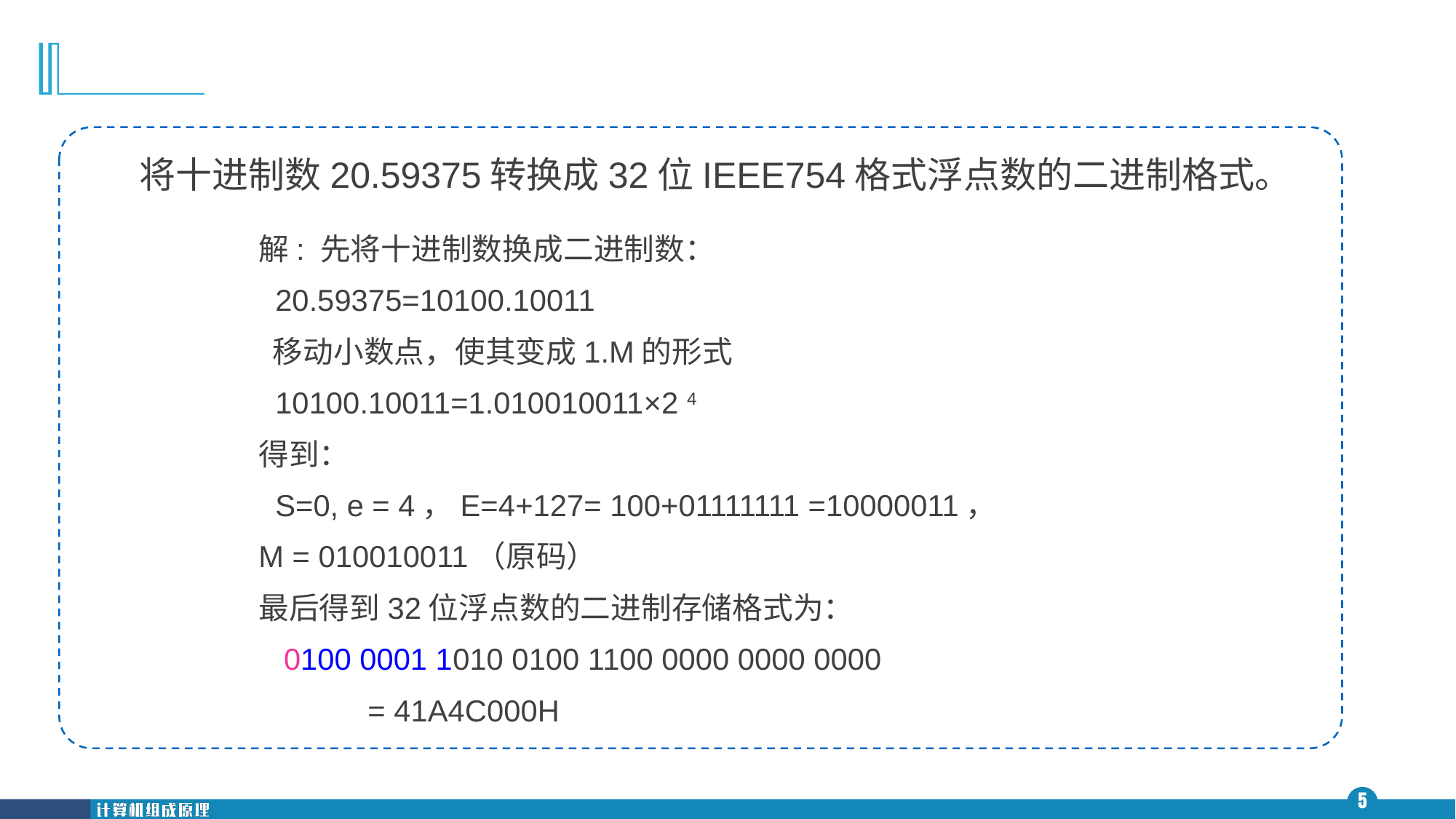

#
将十进制数20.59375转换成32位IEEE754格式浮点数的二进制格式。

解: 先将十进制数换成二进制数：
  20.59375=10100.10011
 移动小数点，使其变成1.M的形式
  10100.10011=1.010010011×2 4
得到：
  S=0, e = 4，E=4+127= 100+01111111 =10000011，
M = 010010011（原码）
最后得到32位浮点数的二进制存储格式为：
   0100 0001 1010 0100 1100 0000 0000 0000
	= 41A4C000H